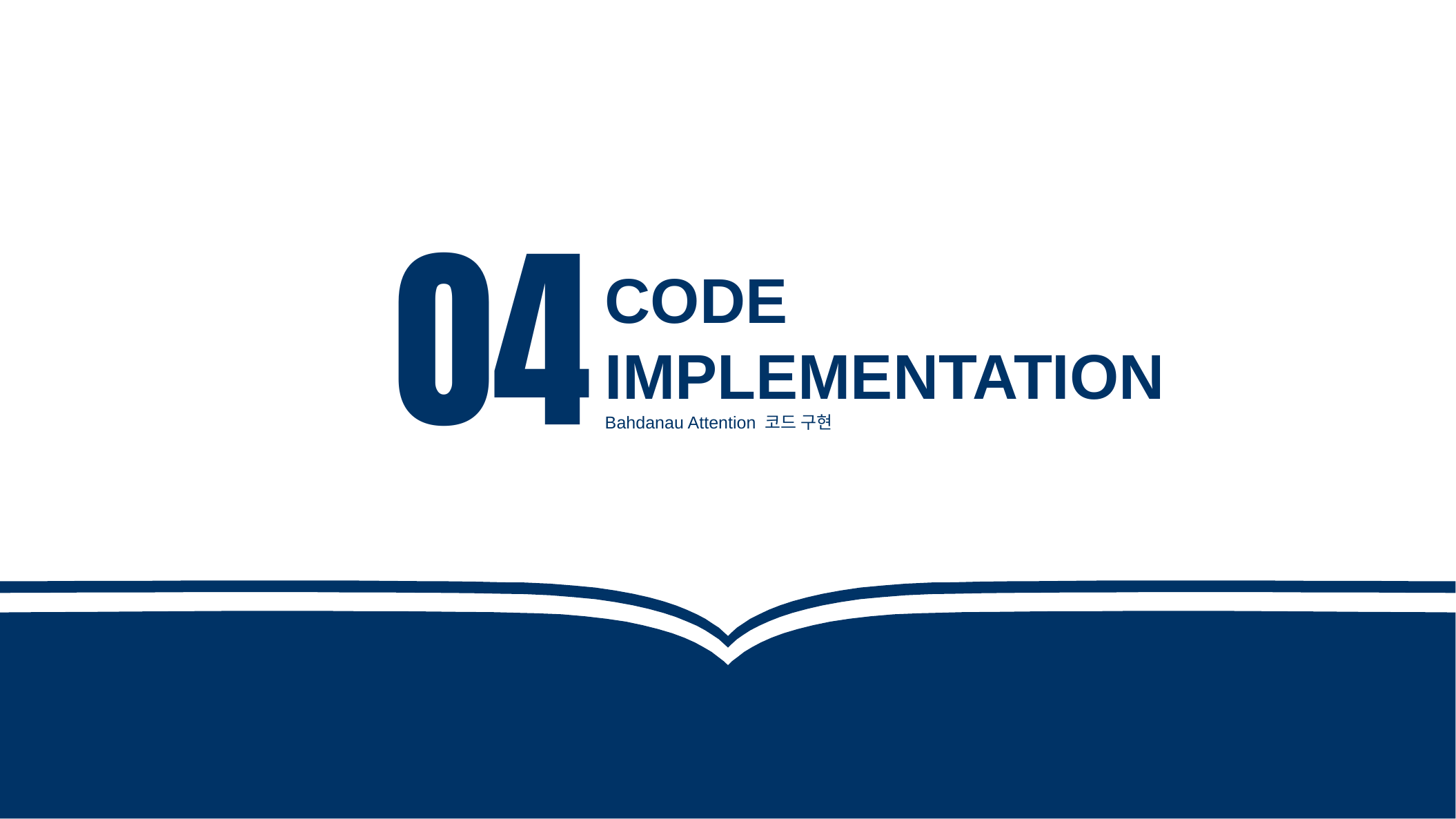

04
CODE IMPLEMENTATION
Bahdanau Attention 코드 구현